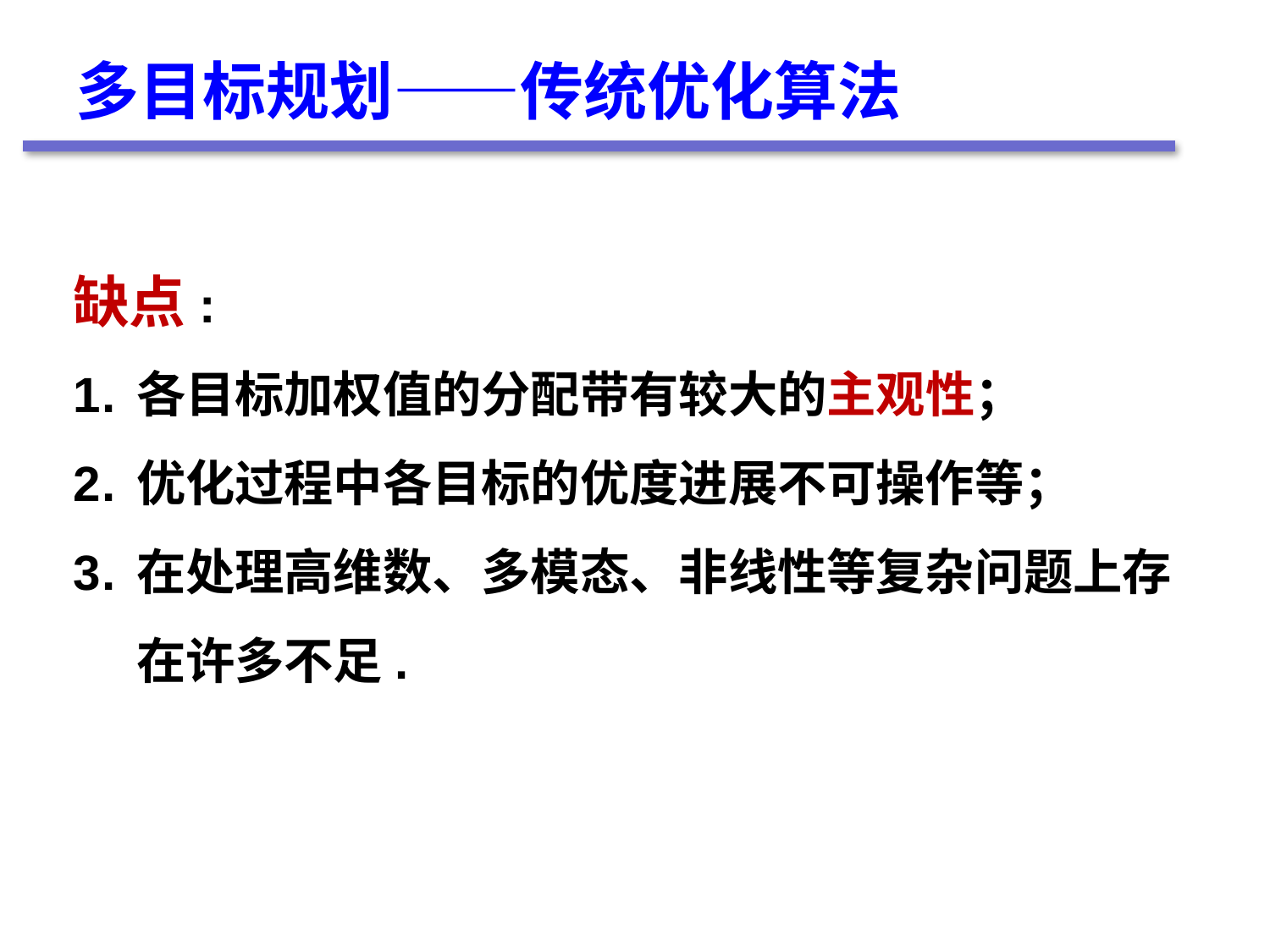

多目标规划——传统优化算法
缺点:
各目标加权值的分配带有较大的主观性；
优化过程中各目标的优度进展不可操作等；
在处理高维数、多模态、非线性等复杂问题上存在许多不足.